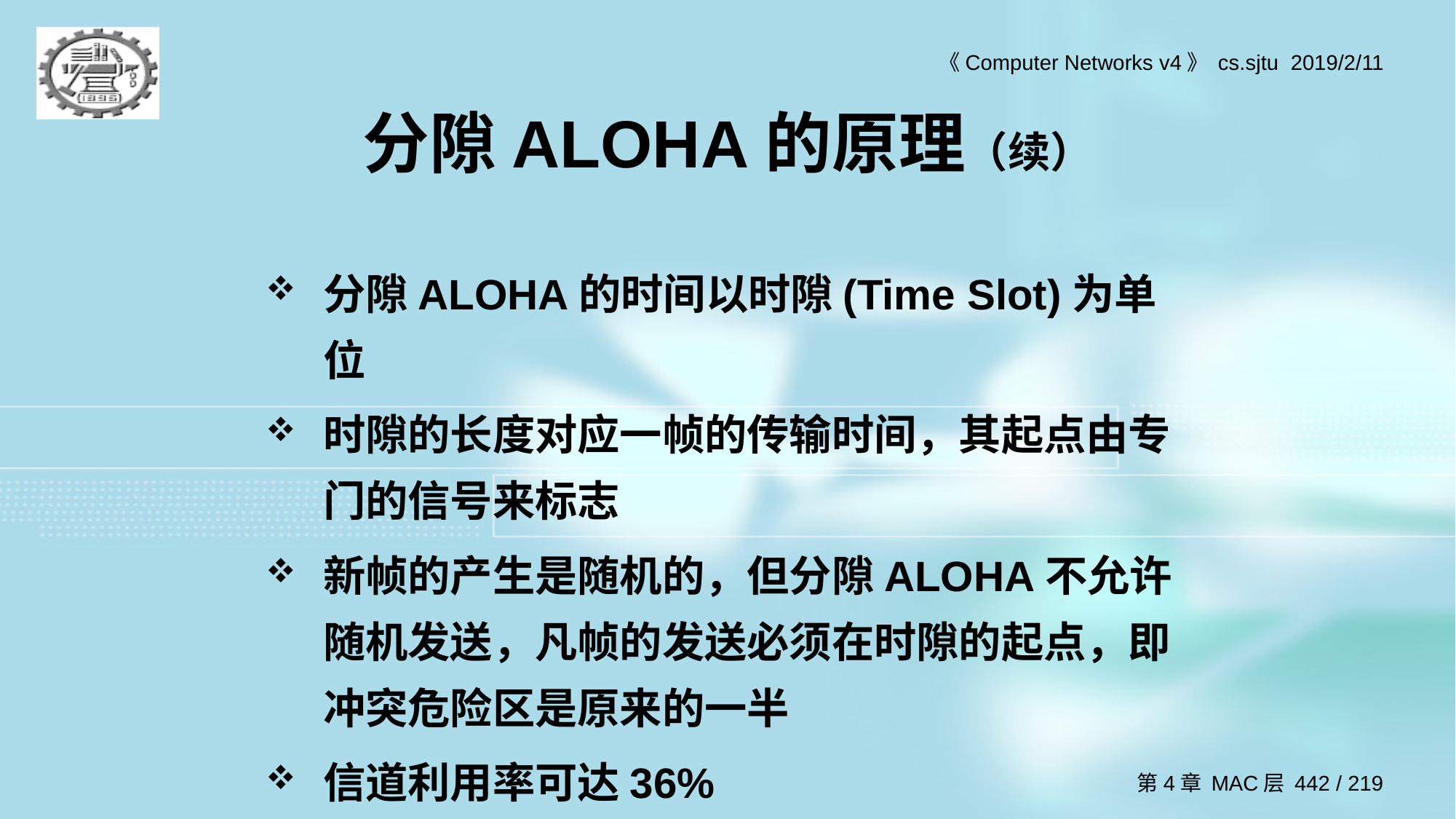

# 分隙ALOHA的原理（续）
分隙ALOHA的时间以时隙(Time Slot)为单位
时隙的长度对应一帧的传输时间，其起点由专门的信号来标志
新帧的产生是随机的，但分隙ALOHA不允许随机发送，凡帧的发送必须在时隙的起点，即冲突危险区是原来的一半
信道利用率可达36%